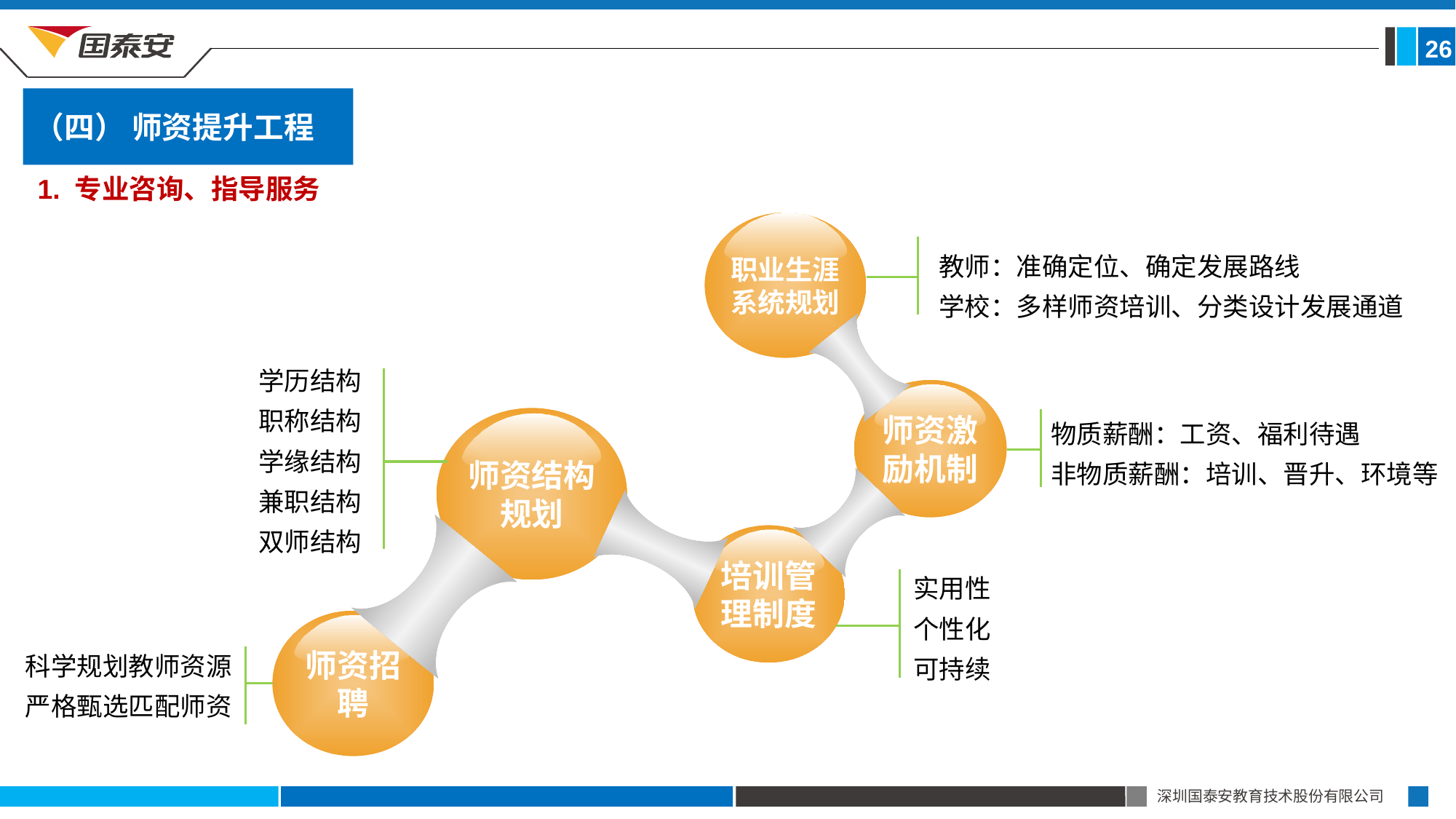

26
（四） 师资提升工程
1. 专业咨询、指导服务

教师：准确定位、确定发展路线
学校：多样师资培训、分类设计发展通道
职业生涯系统规划

学历结构
职称结构
学缘结构
兼职结构
双师结构

师资激励机制
师资结构规划

培训管理制度

实用性
个性化
可持续

师资招聘
物质薪酬：工资、福利待遇
非物质薪酬：培训、晋升、环境等
科学规划教师资源
严格甄选匹配师资